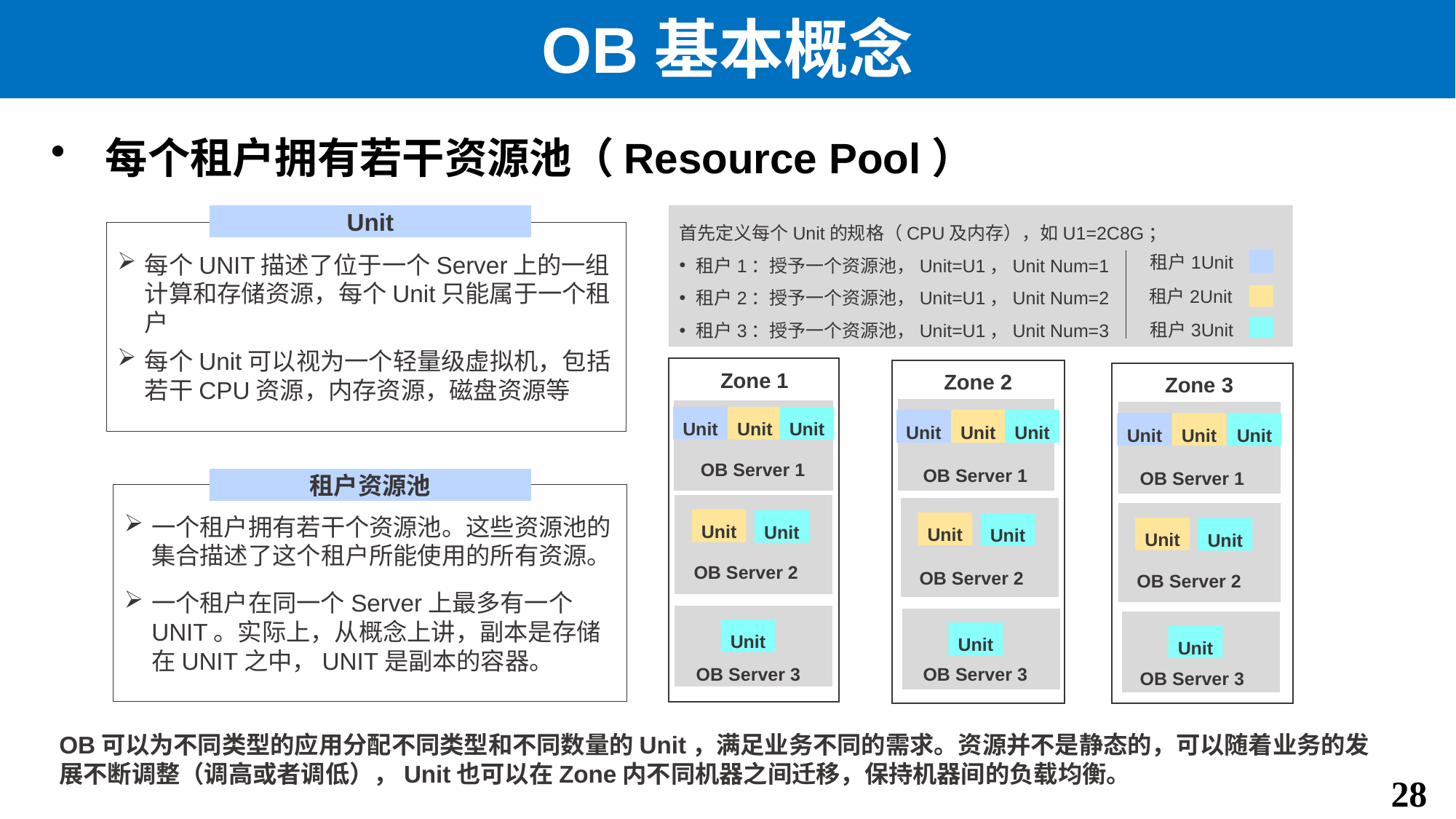

# OB基本概念
每个租户拥有若干资源池（Resource Pool）
Unit
首先定义每个Unit的规格（CPU及内存），如U1=2C8G；
租户1：授予一个资源池，Unit=U1，Unit Num=1
租户2：授予一个资源池，Unit=U1，Unit Num=2
租户3：授予一个资源池，Unit=U1，Unit Num=3
每个UNIT描述了位于一个Server上的一组计算和存储资源，每个Unit只能属于一个租户
每个Unit可以视为一个轻量级虚拟机，包括若干CPU资源，内存资源，磁盘资源等

租户1Unit
租户2Unit

租户3Unit
Zone 1
Zone 2
Zone 3

Unit
Unit
Unit
Unit
Unit
Unit
Unit
Unit
Unit
OB Server 1
OB Server 1
OB Server 1
租户资源池
一个租户拥有若干个资源池。这些资源池的集合描述了这个租户所能使用的所有资源。
一个租户在同一个Server上最多有一个UNIT。实际上，从概念上讲，副本是存储在UNIT之中，UNIT是副本的容器。

Unit
Unit
Unit
Unit
Unit
Unit
OB Server 2
OB Server 2
OB Server 2

Unit
Unit
Unit
OB Server 3
OB Server 3
OB Server 3
OB可以为不同类型的应用分配不同类型和不同数量的Unit，满足业务不同的需求。资源并不是静态的，可以随着业务的发展不断调整（调高或者调低），Unit也可以在Zone内不同机器之间迁移，保持机器间的负载均衡。